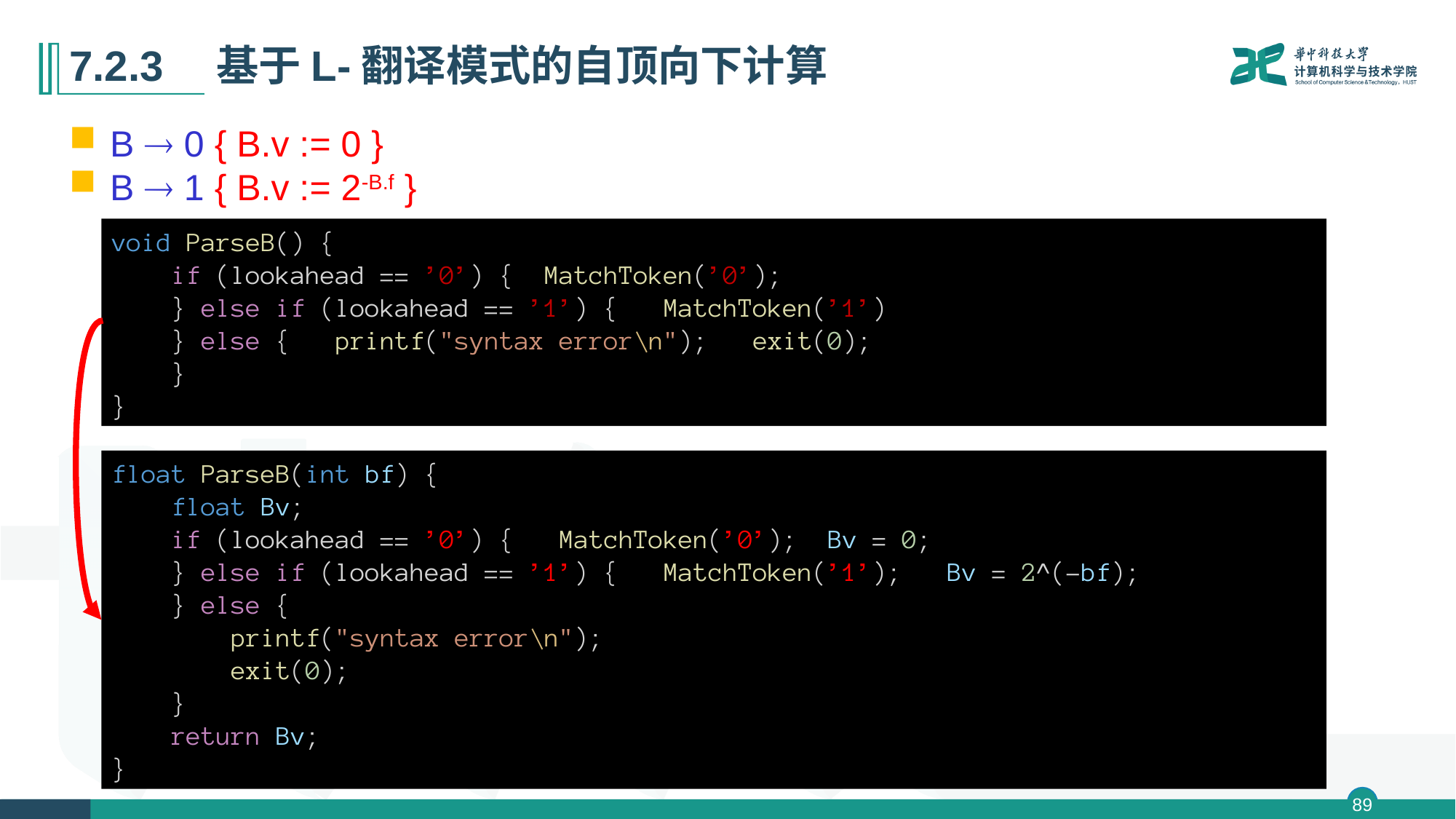

# 7.2.3　基于L-翻译模式的自顶向下计算
B → 0 { B.v := 0 }
B → 1 { B.v := 2-B.f }

void ParseB() {
    if (lookahead == ’0’) {  MatchToken(’0’);
    } else if (lookahead == ’1’) {   MatchToken(’1’)
    } else {   printf("syntax error\n");   exit(0);
    }
}
float ParseB(int bf) {
    float Bv;
    if (lookahead == ’0’) {   MatchToken(’0’);  Bv = 0;
    } else if (lookahead == ’1’) {   MatchToken(’1’);   Bv = 2^(-bf);
    } else {
        printf("syntax error\n");
        exit(0);
    }
    return Bv;
}